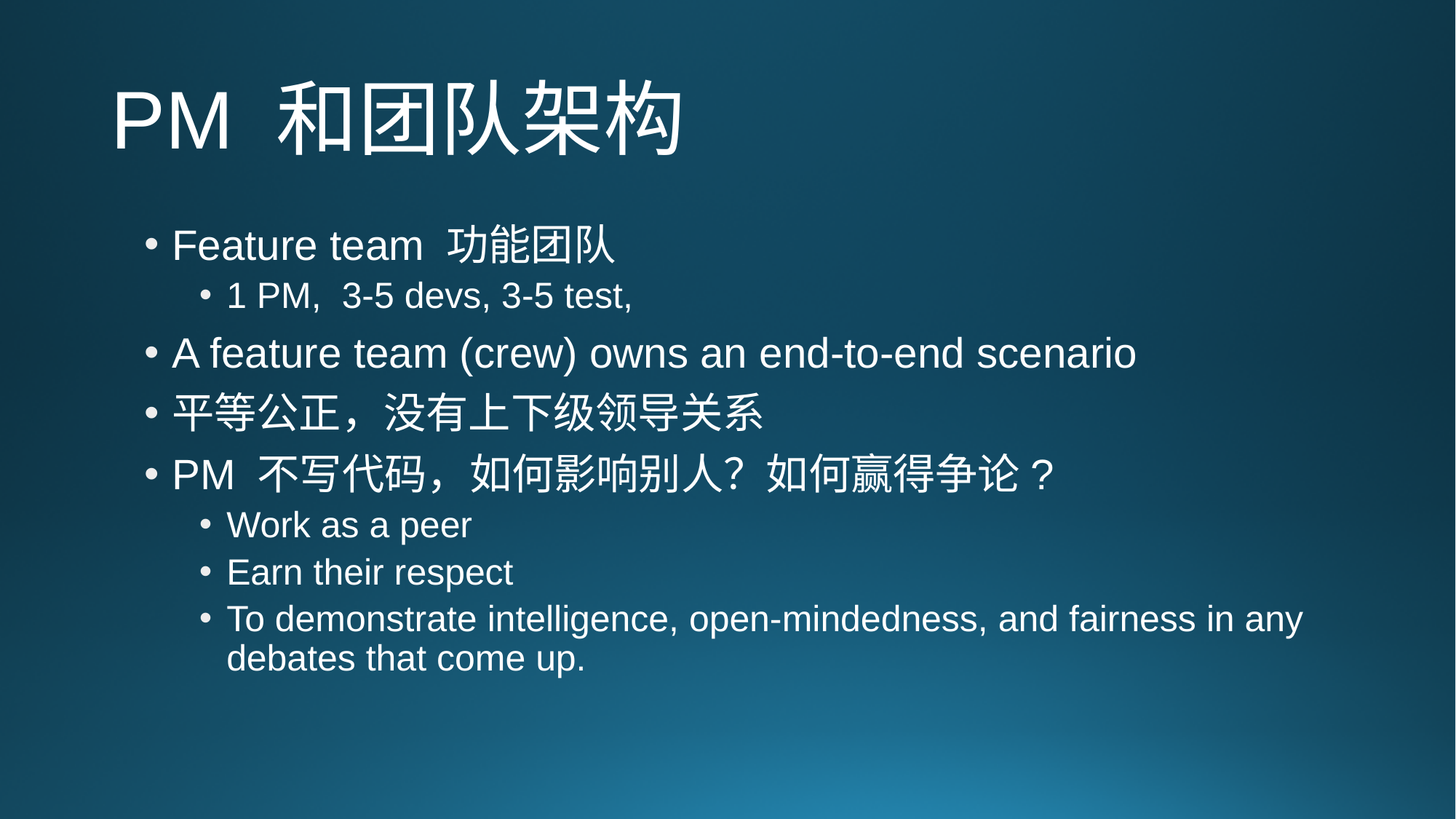

# PM 和团队架构
Feature team 功能团队
1 PM,  3-5 devs, 3-5 test,
A feature team (crew) owns an end-to-end scenario
平等公正，没有上下级领导关系
PM 不写代码，如何影响别人？如何赢得争论?
Work as a peer
Earn their respect
To demonstrate intelligence, open-mindedness, and fairness in any debates that come up.